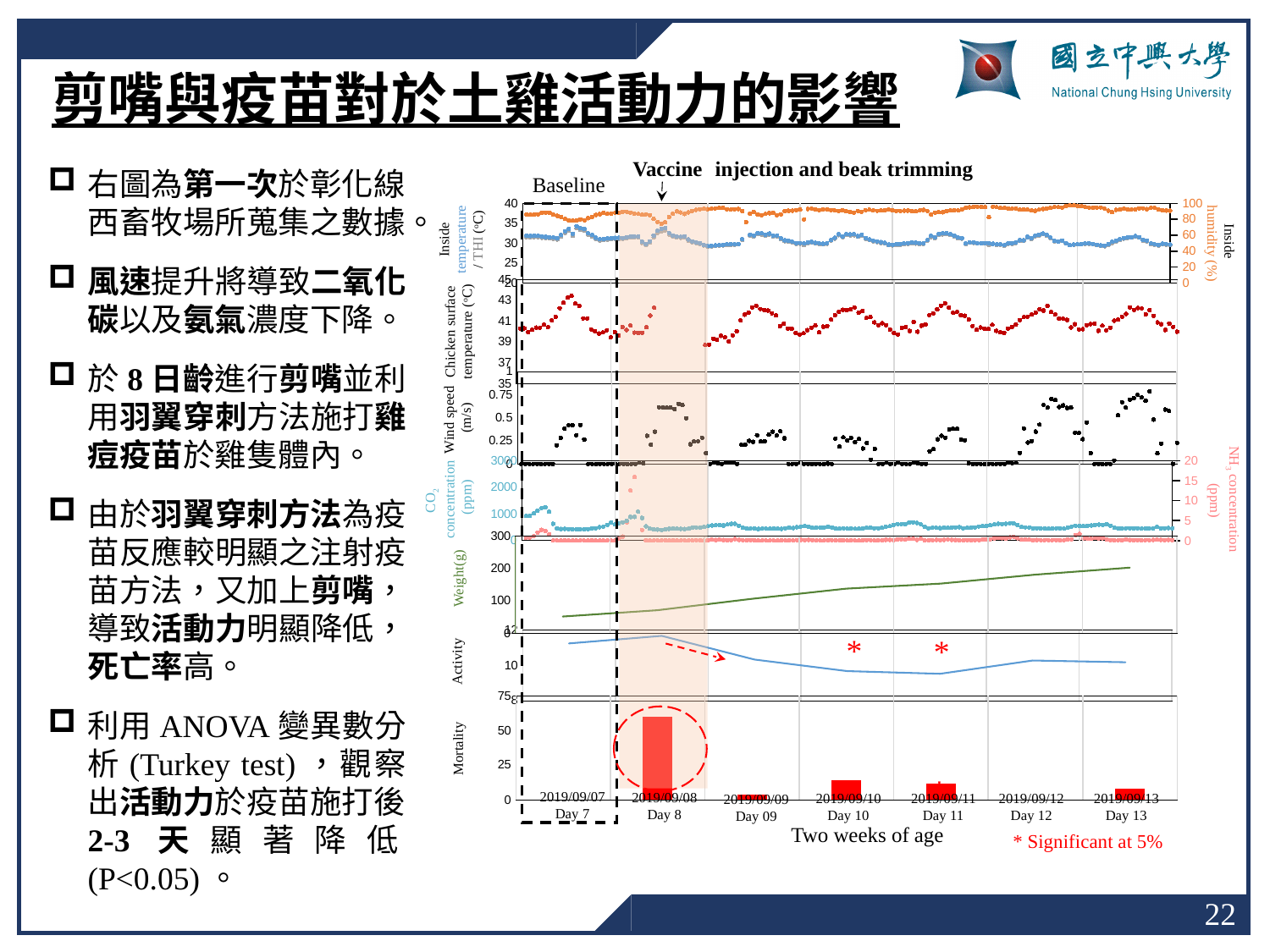

剪嘴與疫苗對於土雞活動力的影響
Vaccine injection and beak trimming
Baseline

### Chart

| Category | 平均溫度(Hr) | THI(Hr) | 平均濕度(Hr) |
|---|---|---|---|

Inside
 temperature
/ THI (oC)
Inside
humidity (%)

### Chart

| Category | 表體溫度 |
|---|---|
Chicken surface temperature (oC)

### Chart

| Category | 風速(Hr) |
|---|---|
Wind speed
(m/s)

### Chart

| Category | CO2 | 氨氣濃度 |
|---|---|---|
20
15
10
5
0

CO2
concentration
 (ppm)
NH3 concentration
(ppm)

### Chart

| Category |  |
|---|---|
| 0907體重 | 51.65 |
| 0908體重 | 71.107 |
| 909體重 | 106.409 |
| 910體重 | 137.897 |
| 911體重 | 153.612 |
| 912體重 | 181.209 |
| 913體重 | 202.899 |
Weight(g)

### Chart

| Category |  |
|---|---|
*
*
Activity

### Chart

| Category |  |
|---|---|
| 9月7日 | None |
| 9月8日 | 60.0 |
| 9月9日 | 4.0 |
| 9月10日 | 14.0 |
| 9月11日 | 12.0 |
| 9月12日 | None |
| 9月13日 | 8.0 |
Mortality
*
*
2019/09/07
Day 7
2019/09/08
Day 8
2019/09/13
Day 13
2019/09/10
Day 10
2019/09/11
Day 11
2019/09/12
Day 12
2019/09/09
Day 09
Two weeks of age
* Significant at 5%
右圖為第一次於彰化線西畜牧場所蒐集之數據。
風速提升將導致二氧化碳以及氨氣濃度下降。
於8日齡進行剪嘴並利用羽翼穿刺方法施打雞痘疫苗於雞隻體內。
由於羽翼穿刺方法為疫苗反應較明顯之注射疫苗方法，又加上剪嘴，導致活動力明顯降低，死亡率高。
利用ANOVA變異數分析(Turkey test)，觀察出活動力於疫苗施打後2-3天顯著降低(P<0.05)。

22